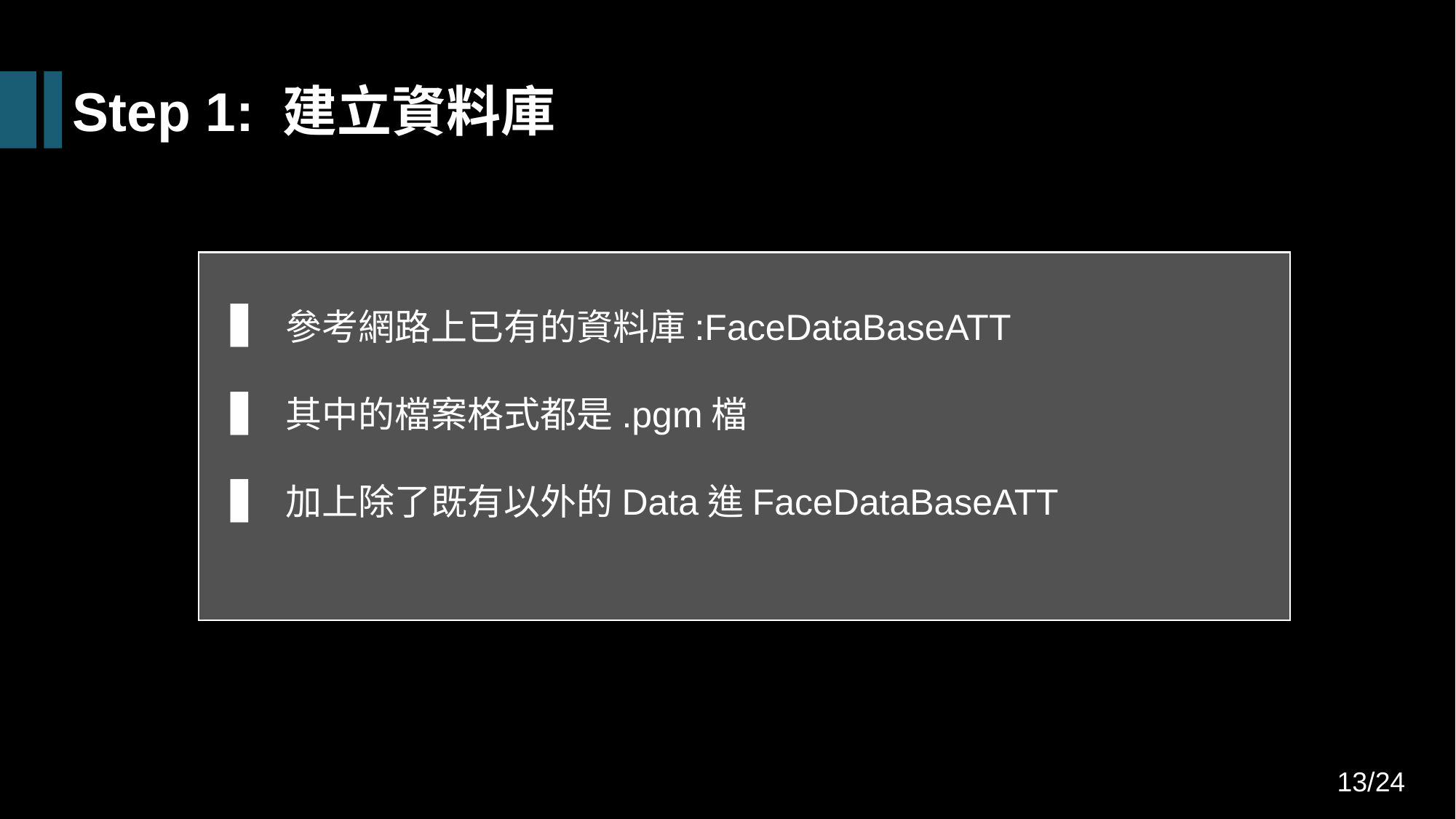

Step 1: 建立資料庫

參考網路上已有的資料庫:FaceDataBaseATT

其中的檔案格式都是.pgm檔

加上除了既有以外的Data進FaceDataBaseATT
13/24